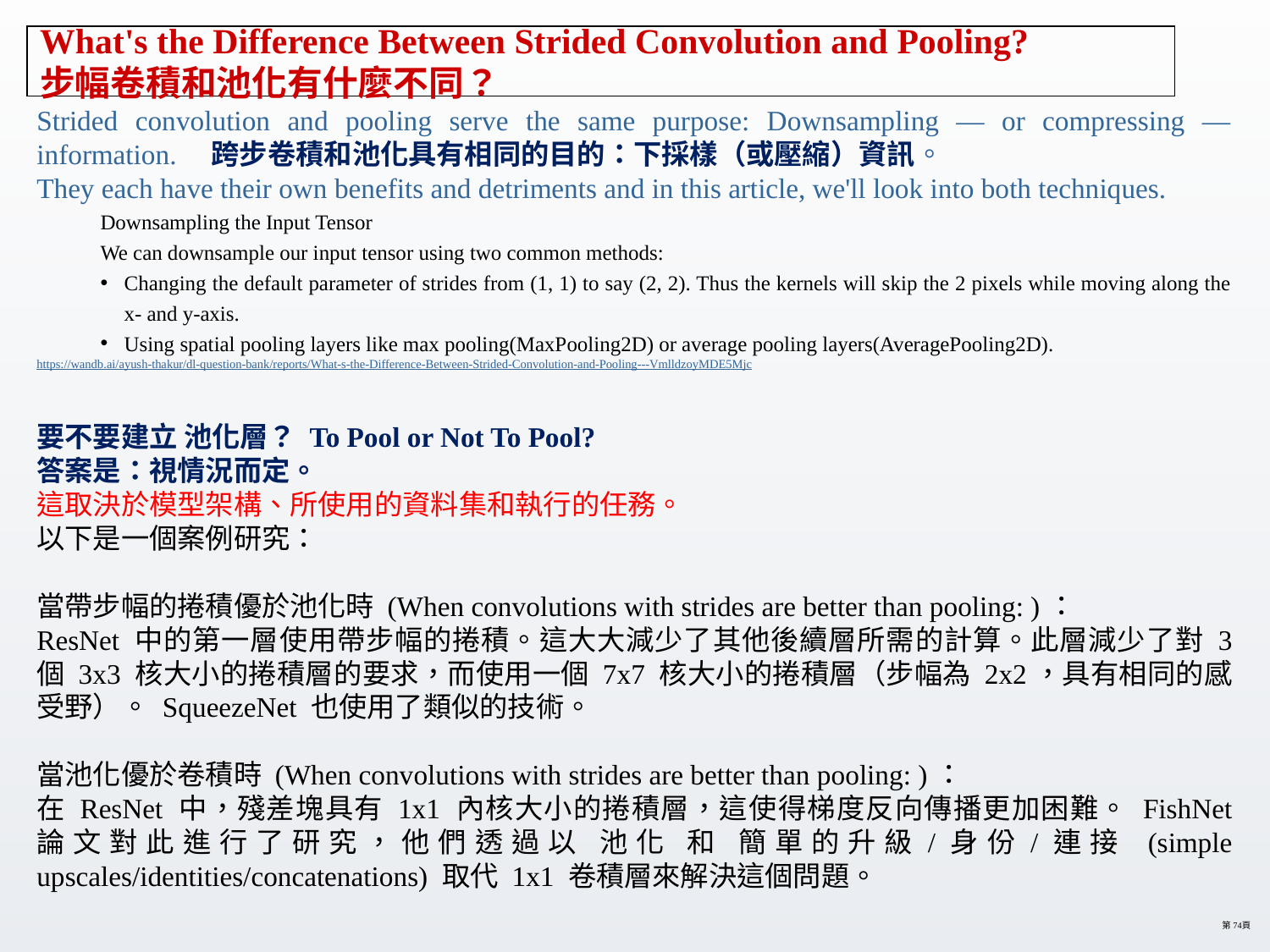

# What's the Difference Between Strided Convolution and Pooling? 步幅卷積和池化有什麼不同？
Strided convolution and pooling serve the same purpose: Downsampling — or compressing — information.    跨步卷積和池化具有相同的目的：下採樣（或壓縮）資訊。
They each have their own benefits and detriments and in this article, we'll look into both techniques.
Downsampling the Input Tensor
We can downsample our input tensor using two common methods:
Changing the default parameter of strides from (1, 1) to say (2, 2). Thus the kernels will skip the 2 pixels while moving along the x- and y-axis.
Using spatial pooling layers like max pooling(MaxPooling2D) or average pooling layers(AveragePooling2D).
https://wandb.ai/ayush-thakur/dl-question-bank/reports/What-s-the-Difference-Between-Strided-Convolution-and-Pooling---VmlldzoyMDE5Mjc

要不要建立 池化層？ To Pool or Not To Pool?
答案是：視情況而定。
這取決於模型架構、所使用的資料集和執行的任務。
以下是一個案例研究：

當帶步幅的捲積優於池化時 (When convolutions with strides are better than pooling: )：
ResNet 中的第一層使用帶步幅的捲積。這大大減少了其他後續層所需的計算。此層減少了對 3 個 3x3 核大小的捲積層的要求，而使用一個 7x7 核大小的捲積層（步幅為 2x2，具有相同的感受野）。 SqueezeNet 也使用了類似的技術。

當池化優於卷積時 (When convolutions with strides are better than pooling: )：
在 ResNet 中，殘差塊具有 1x1 內核大小的捲積層，這使得梯度反向傳播更加困難。 FishNet 論文對此進行了研究，他們透過以 池化 和 簡單的升級/身份/連接 (simple upscales/identities/concatenations) 取代 1x1 卷積層來解決這個問題。